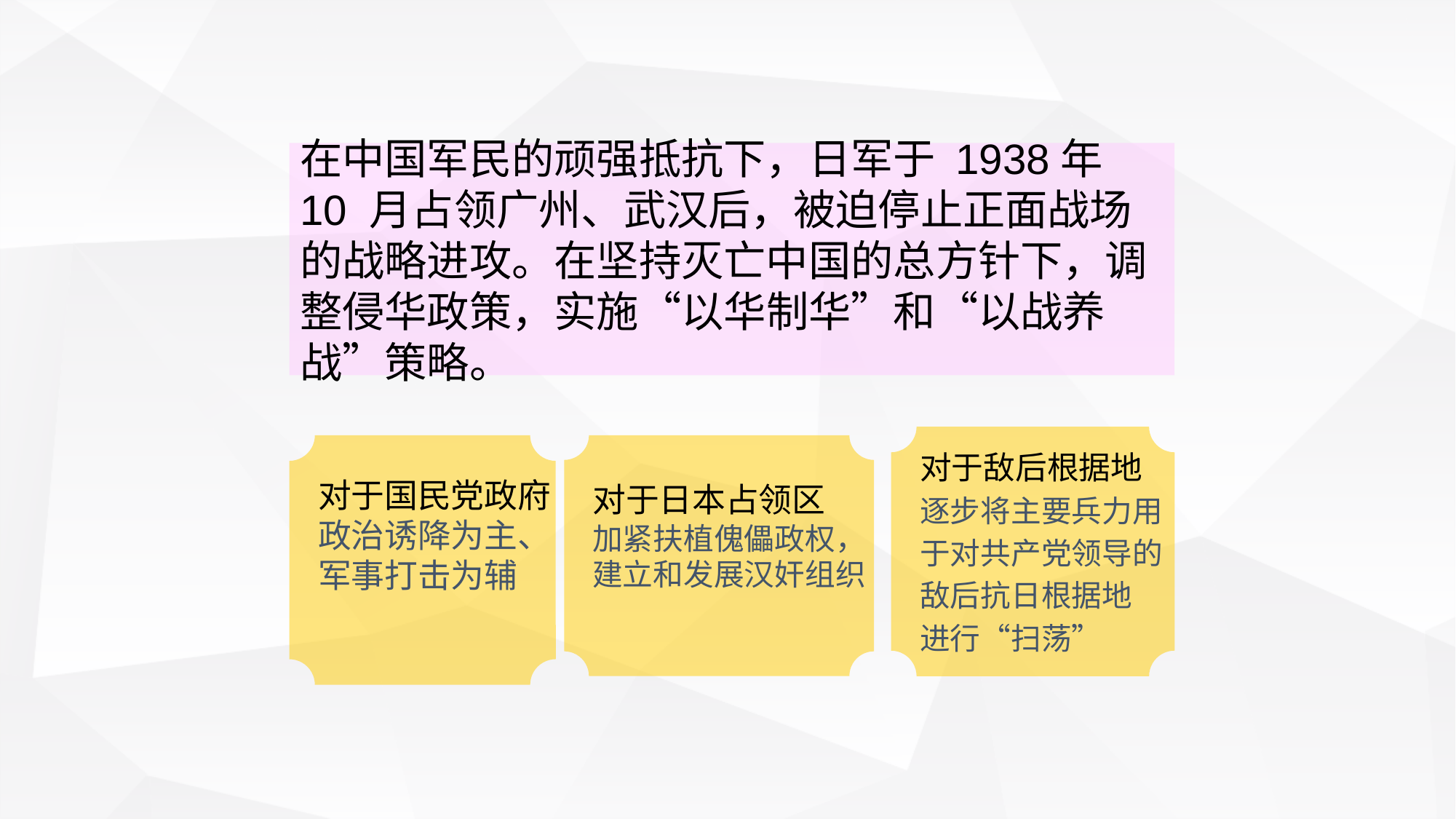

在中国军民的顽强抵抗下，日军于 1938年 10 月占领广州、武汉后，被迫停止正面战场的战略进攻。在坚持灭亡中国的总方针下，调整侵华政策，实施“以华制华”和“以战养战”策略。
对于敌后根据地
逐步将主要兵力用
于对共产党领导的
敌后抗日根据地
进行“扫荡”
对于国民党政府
政治诱降为主、
军事打击为辅

对于日本占领区
加紧扶植傀儡政权，
建立和发展汉奸组织